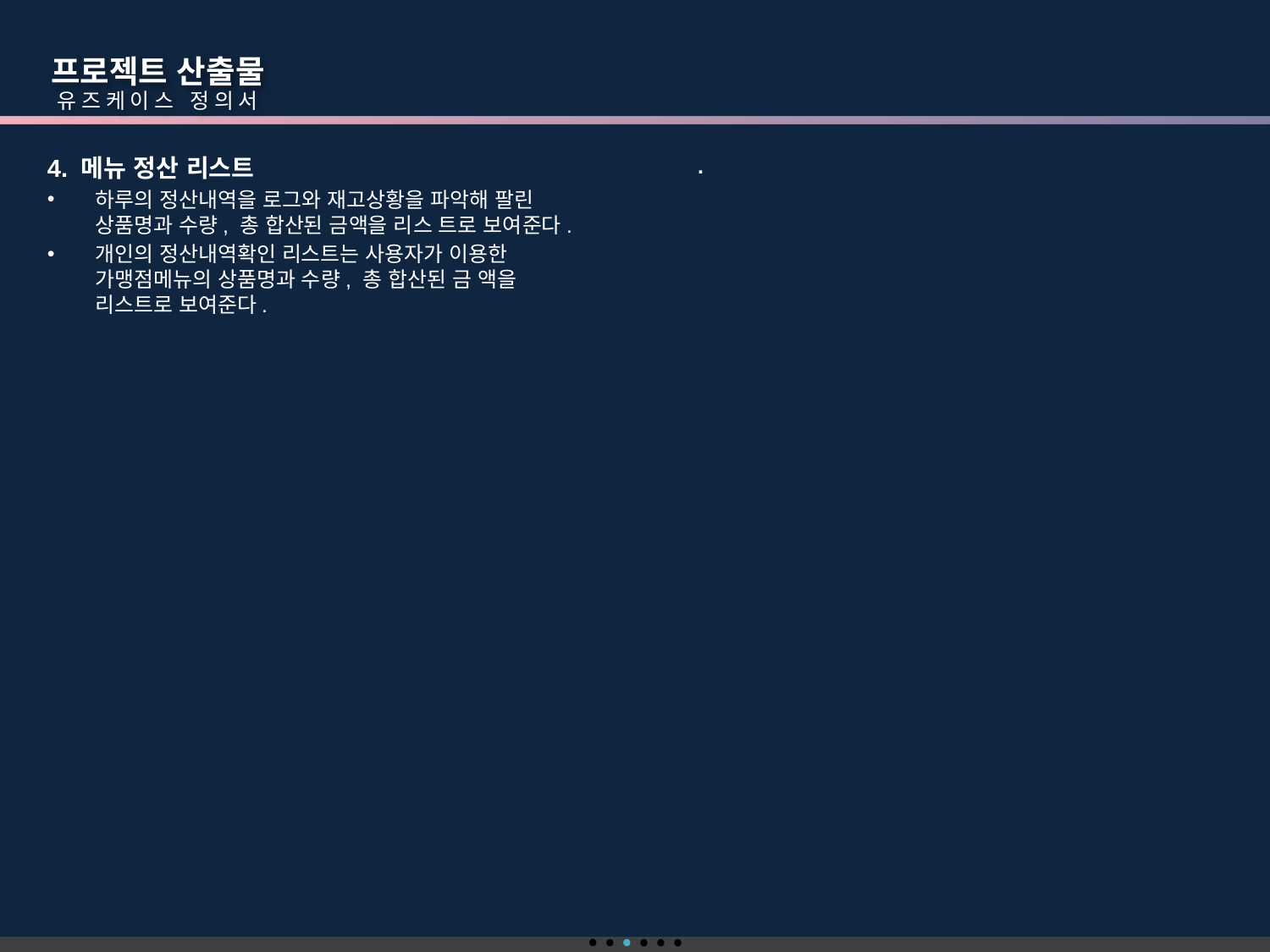

프로젝트 산출물
 유즈케이스 정의서
4. 메뉴 정산 리스트
하루의 정산내역을 로그와 재고상황을 파악해 팔린 상품명과 수량, 총 합산된 금액을 리스 트로 보여준다.
개인의 정산내역확인 리스트는 사용자가 이용한 가맹점메뉴의 상품명과 수량, 총 합산된 금 액을 리스트로 보여준다.
.